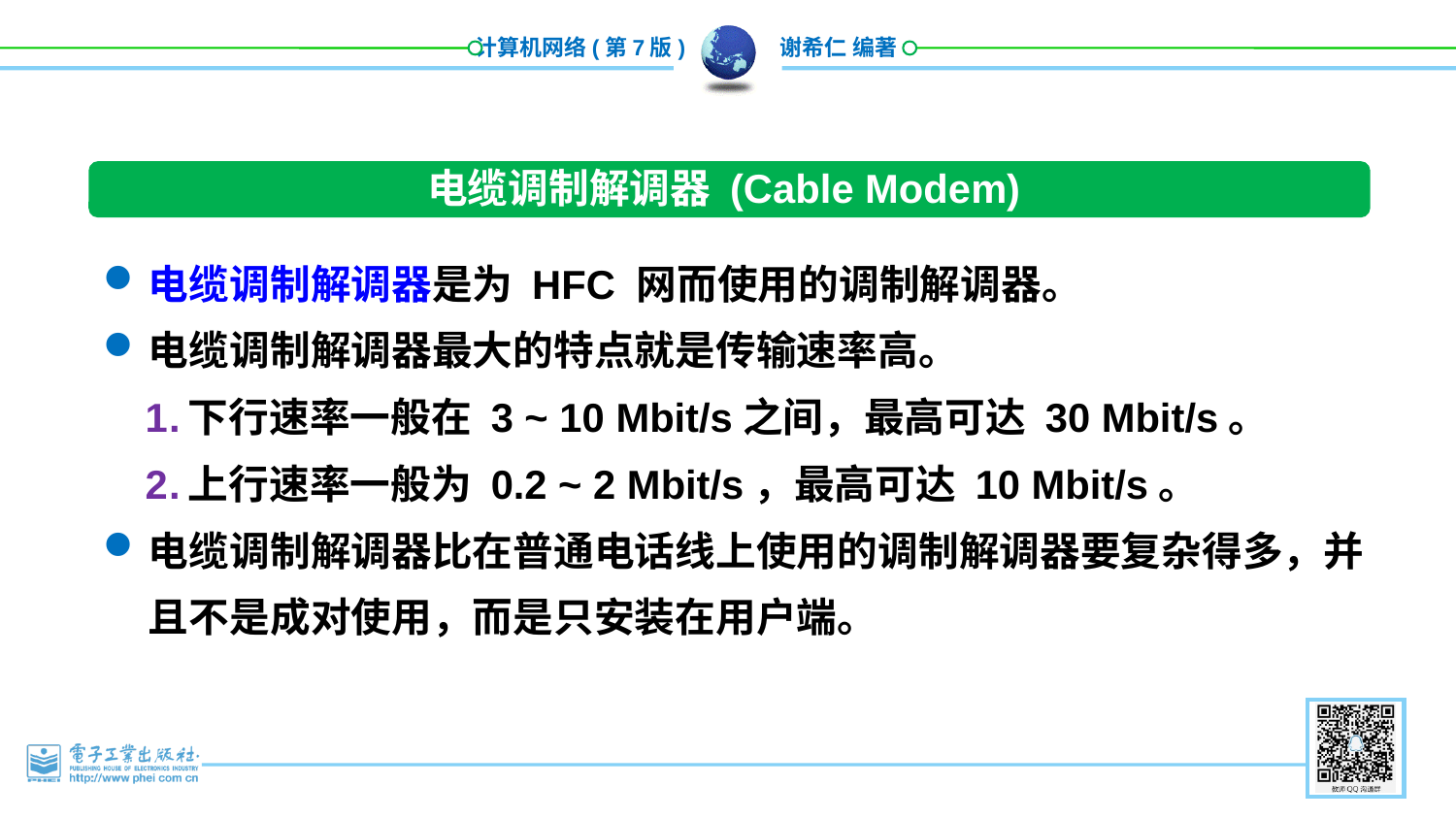

电缆调制解调器 (Cable Modem)

电缆调制解调器是为 HFC 网而使用的调制解调器。
电缆调制解调器最大的特点就是传输速率高。
下行速率一般在 3 ~ 10 Mbit/s之间，最高可达 30 Mbit/s。
上行速率一般为 0.2 ~ 2 Mbit/s，最高可达 10 Mbit/s。
电缆调制解调器比在普通电话线上使用的调制解调器要复杂得多，并且不是成对使用，而是只安装在用户端。